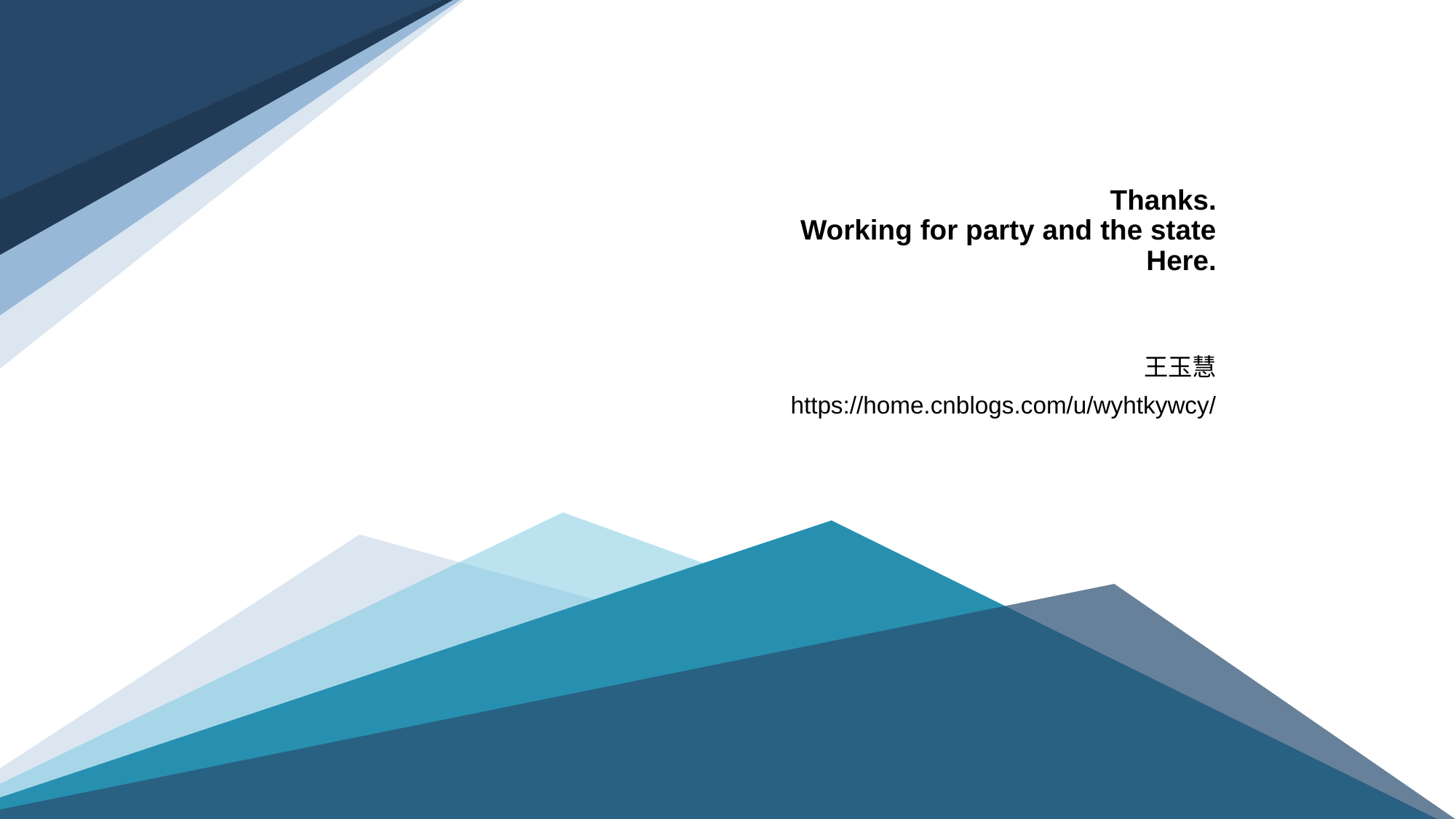

# Thanks. Working for party and the state Here.
王玉慧
https://home.cnblogs.com/u/wyhtkywcy/